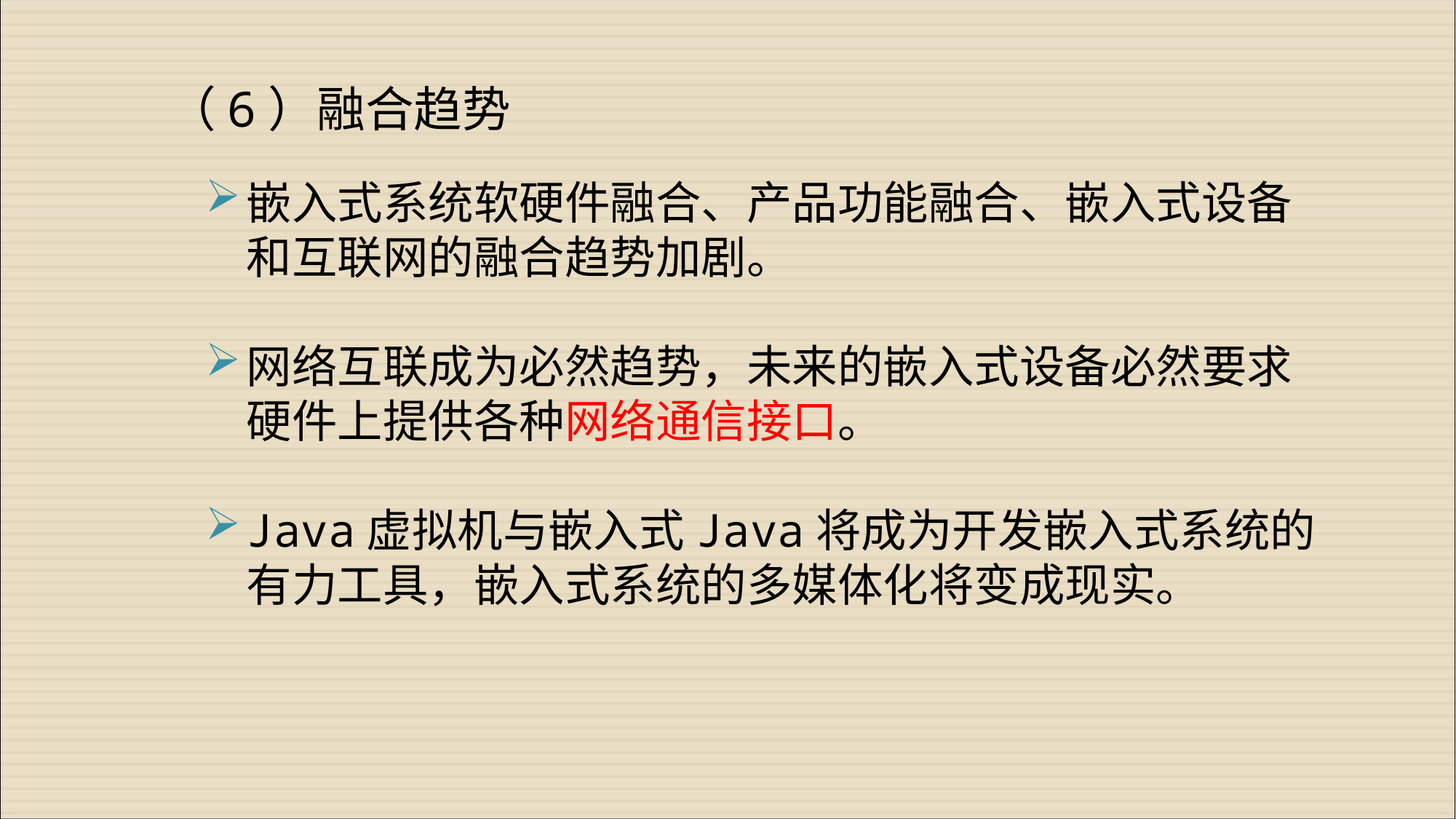

（6）融合趋势
嵌入式系统软硬件融合、产品功能融合、嵌入式设备和互联网的融合趋势加剧。

网络互联成为必然趋势，未来的嵌入式设备必然要求硬件上提供各种网络通信接口。

Java虚拟机与嵌入式Java将成为开发嵌入式系统的有力工具，嵌入式系统的多媒体化将变成现实。